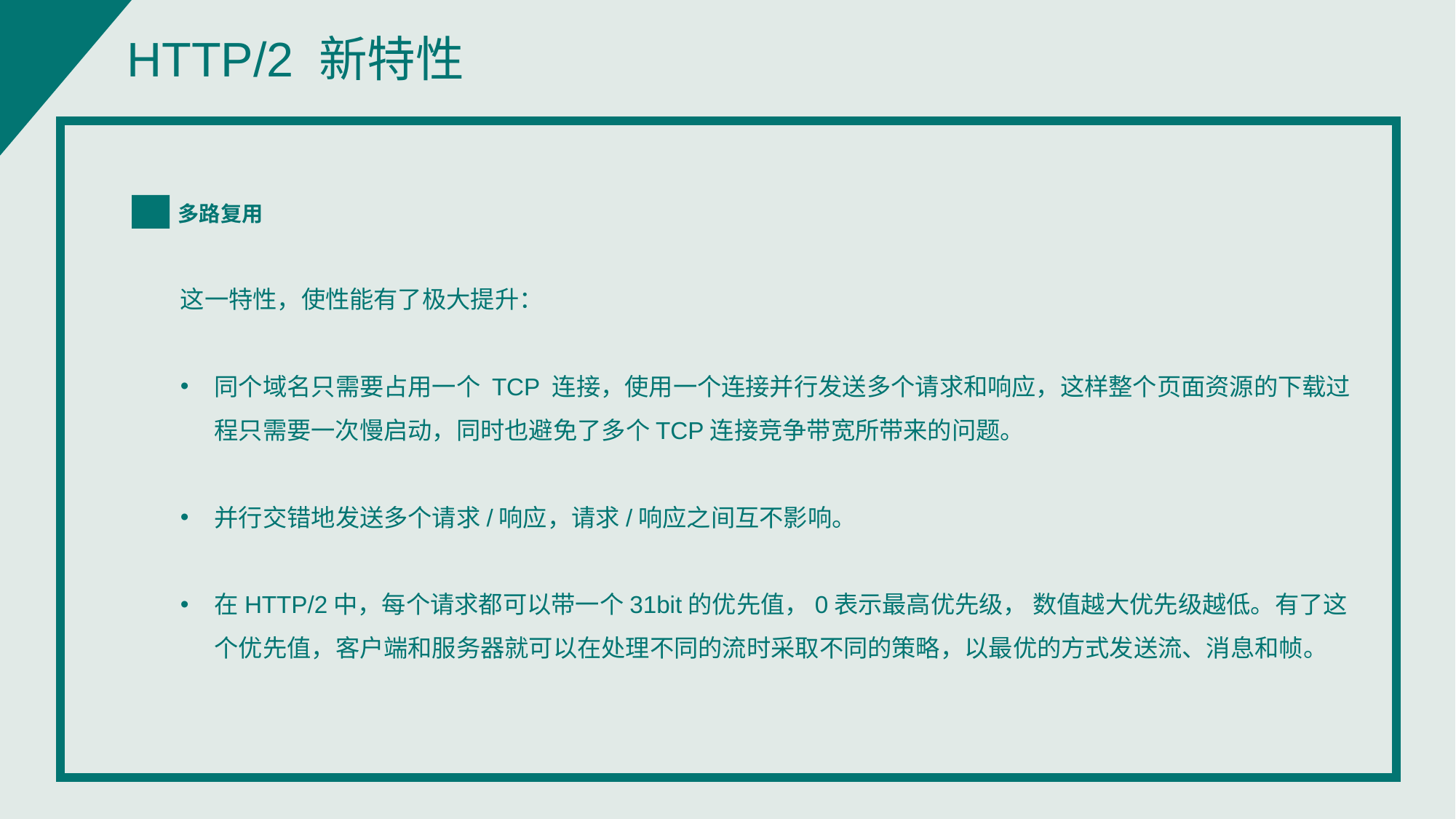

HTTP/2 新特性

多路复用

这一特性，使性能有了极大提升：

同个域名只需要占用一个 TCP 连接，使用一个连接并行发送多个请求和响应，这样整个页面资源的下载过程只需要一次慢启动，同时也避免了多个TCP连接竞争带宽所带来的问题。

并行交错地发送多个请求/响应，请求/响应之间互不影响。

在HTTP/2中，每个请求都可以带一个31bit的优先值，0表示最高优先级， 数值越大优先级越低。有了这个优先值，客户端和服务器就可以在处理不同的流时采取不同的策略，以最优的方式发送流、消息和帧。